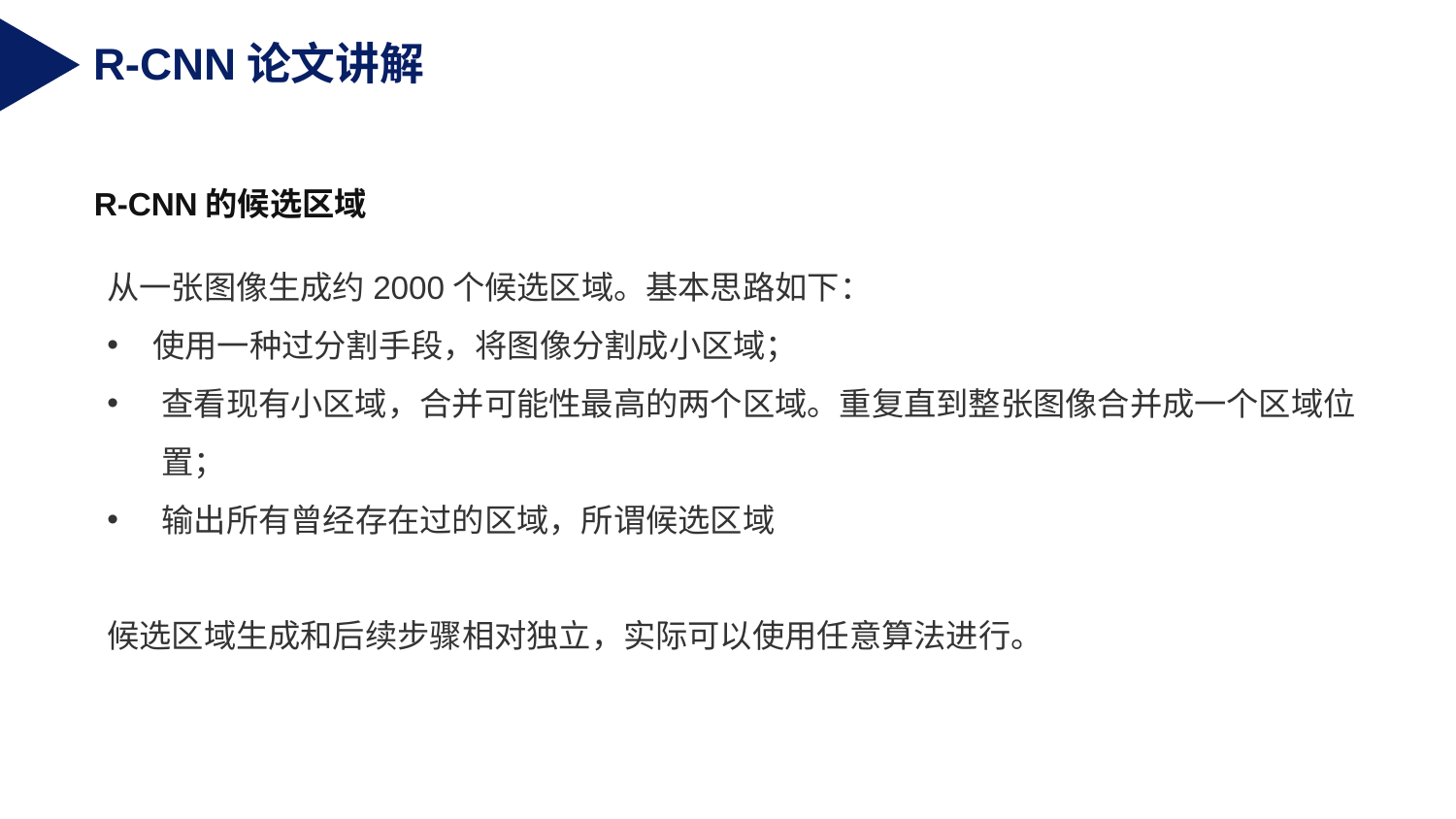

R-CNN论文讲解
R-CNN的候选区域
从一张图像生成约2000个候选区域。基本思路如下：
使用一种过分割手段，将图像分割成小区域；
查看现有小区域，合并可能性最高的两个区域。重复直到整张图像合并成一个区域位置；
输出所有曾经存在过的区域，所谓候选区域

候选区域生成和后续步骤相对独立，实际可以使用任意算法进行。